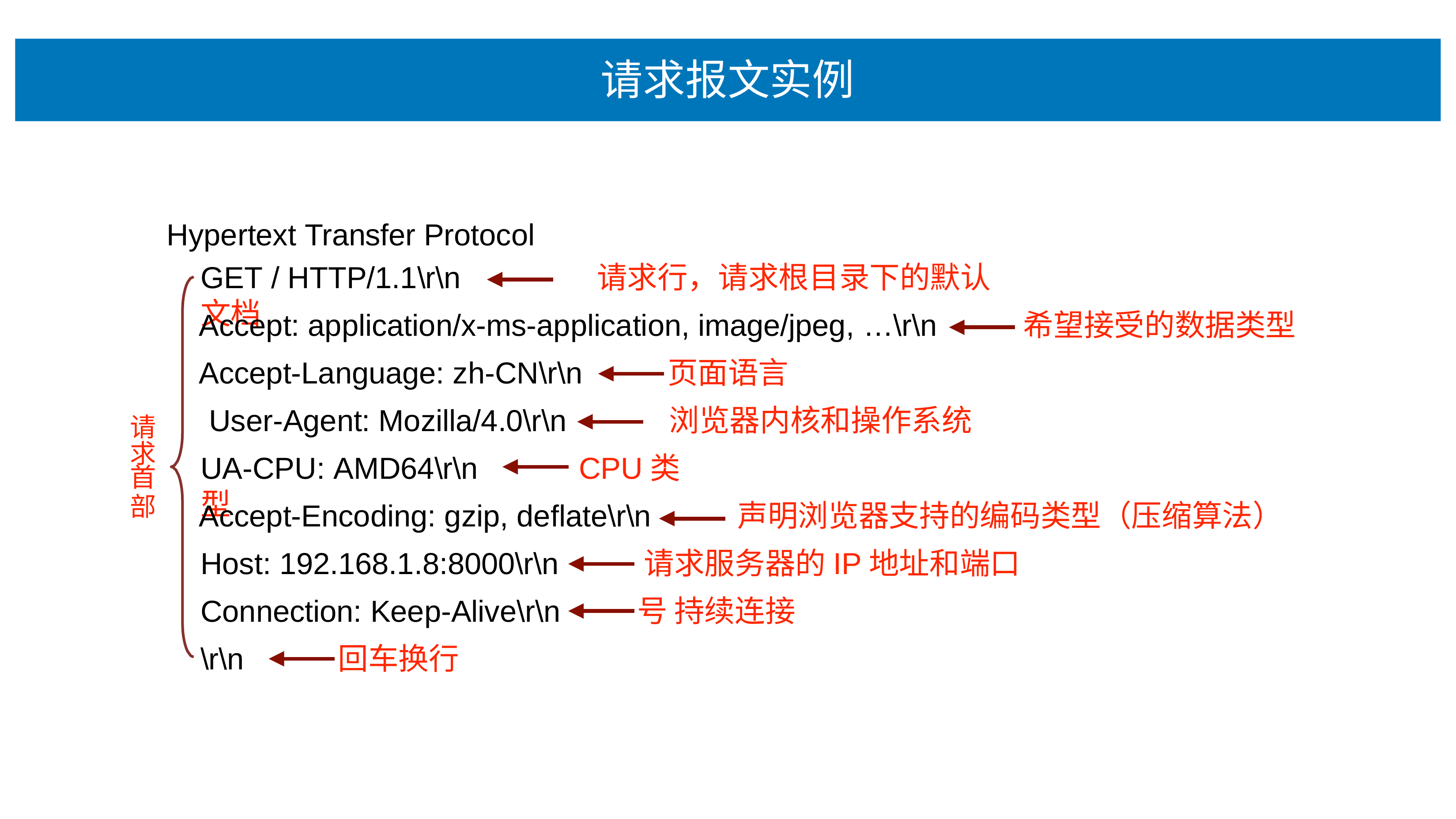

# 请求报⽂实例
Hypertext Transfer Protocol
GET / HTTP/1.1\r\n	请求⾏，请求根⽬录下的默认⽂档

Accept: application/x-ms-application, image/jpeg, …\r\n
希望接受的数据类型

Accept-Language: zh-CN\r\n  User-Agent: Mozilla/4.0\r\n
⻚⾯语⾔
浏览器内核和操作系统

请 求
⾸
部

UA-CPU: AMD64\r\n	CPU类型

Accept-Encoding: gzip, deflate\r\n	声明浏览器⽀持的编码类型（压缩算法）

Host: 192.168.1.8:8000\r\n
Connection: Keep-Alive\r\n
请求服务器的IP地址和端⼝号 持续连接

\r\n	回⻋换⾏